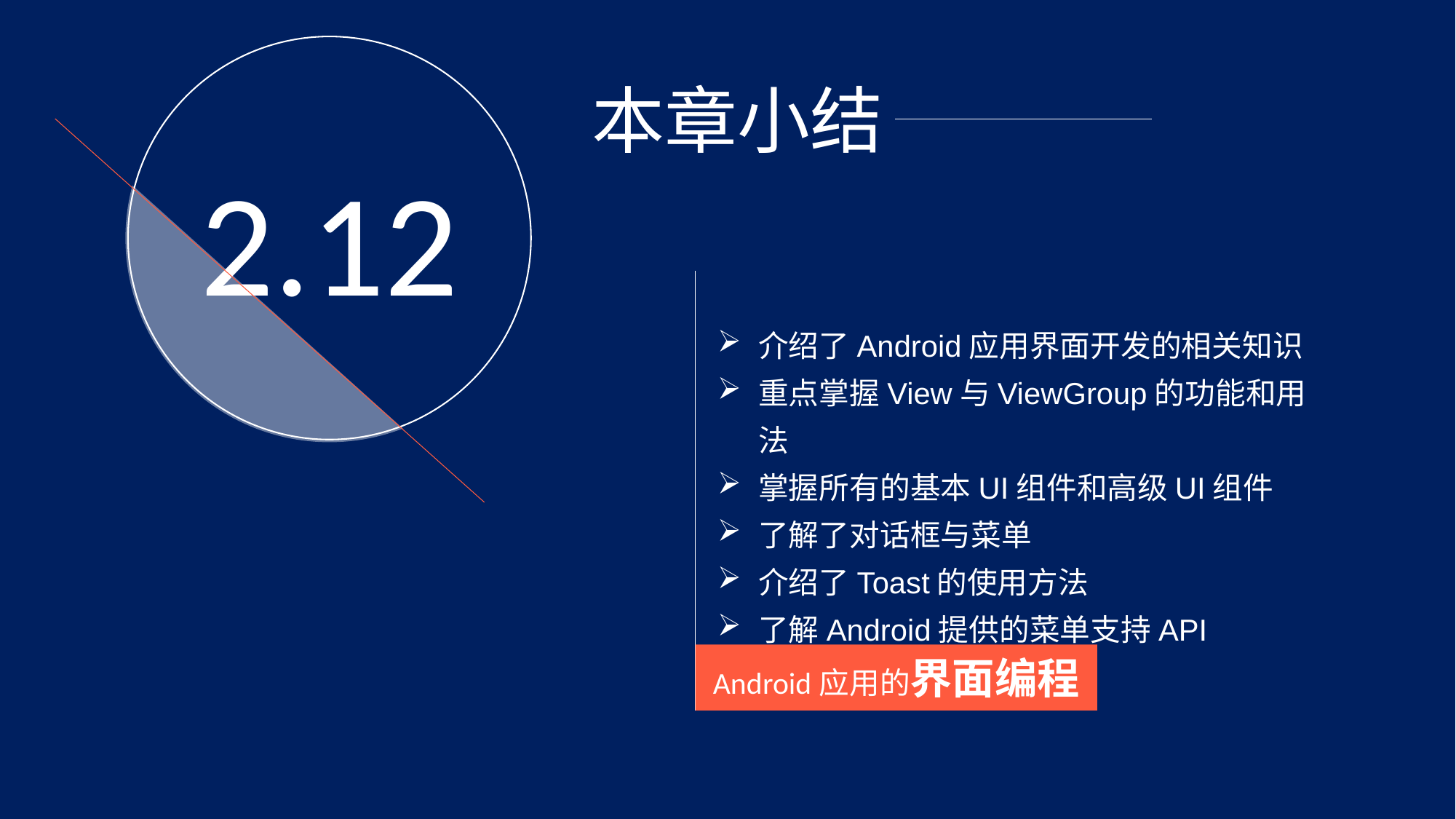

2.12
本章小结
介绍了Android应用界面开发的相关知识
重点掌握View与ViewGroup的功能和用法
掌握所有的基本UI组件和高级UI组件
了解了对话框与菜单
介绍了Toast的使用方法
了解Android提供的菜单支持API
Android应用的界面编程